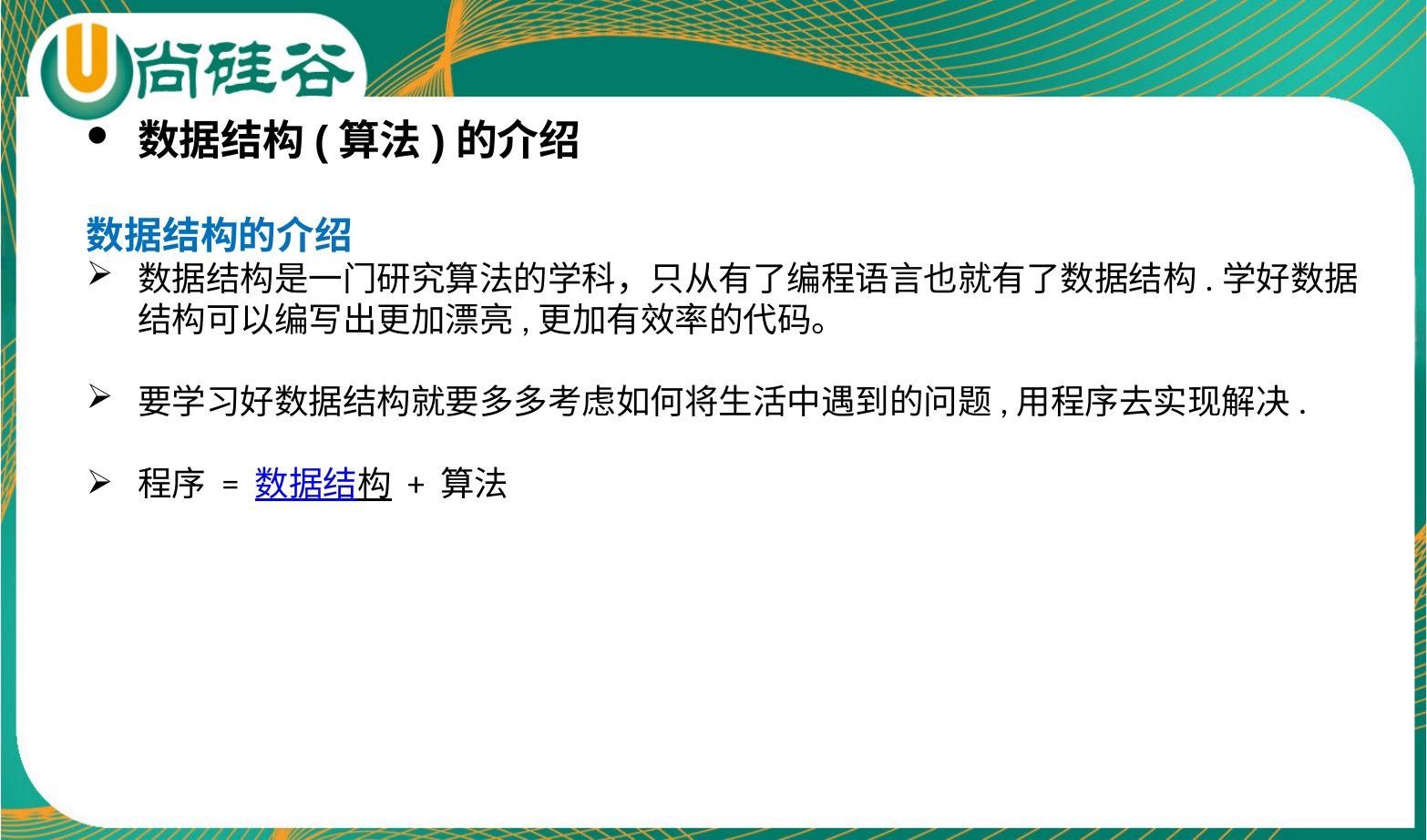

数据结构(算法)的介绍

数据结构的介绍
数据结构是一门研究算法的学科，只从有了编程语言也就有了数据结构.学好数据结构可以编写出更加漂亮,更加有效率的代码。

要学习好数据结构就要多多考虑如何将生活中遇到的问题,用程序去实现解决.

程序 = 数据结构 + 算法